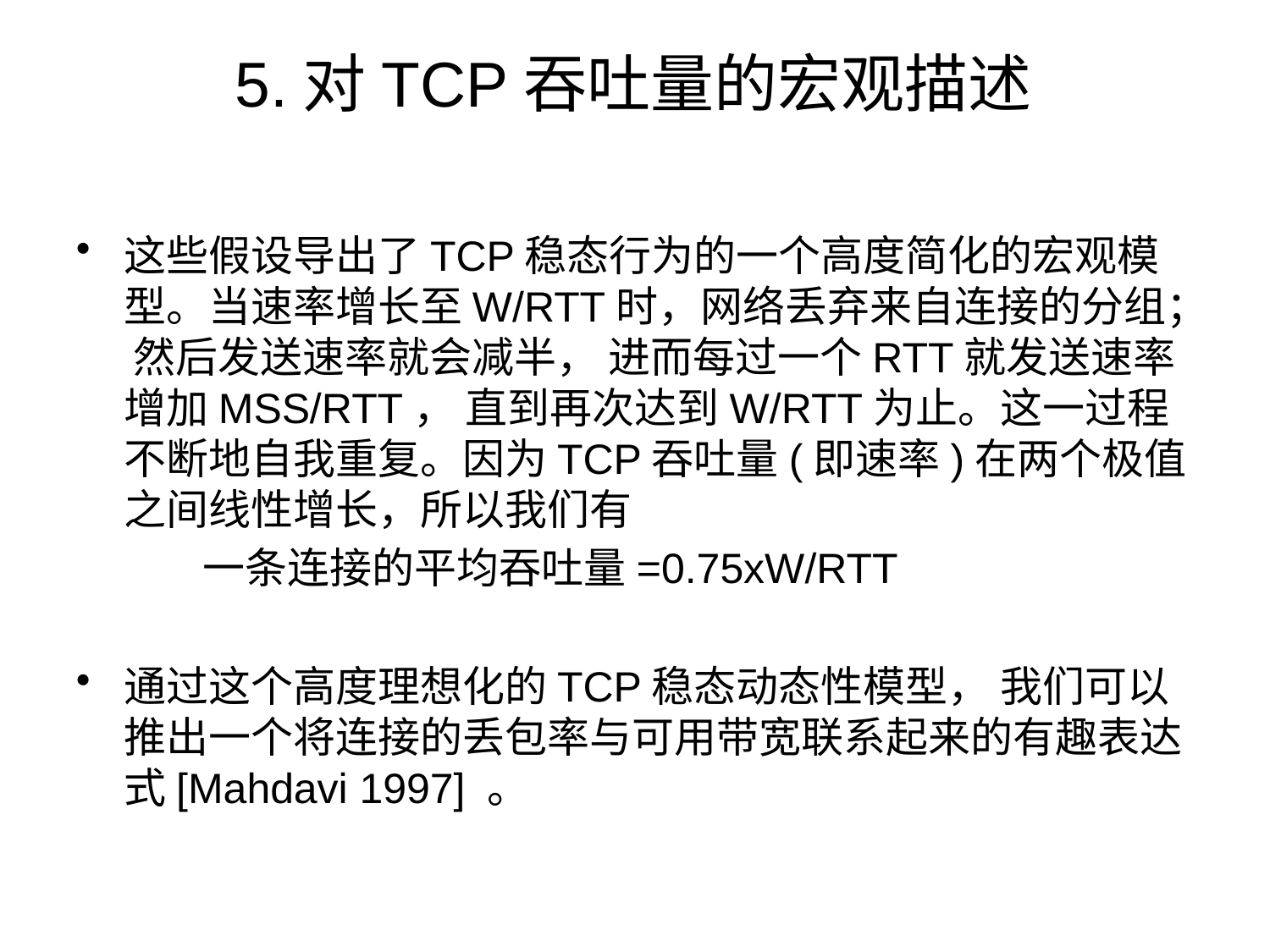

# 5.对TCP吞吐量的宏观描述
这些假设导出了TCP稳态行为的一个高度简化的宏观模型。当速率增长至W/RTT时，网络丢弃来自连接的分组； 然后发送速率就会减半， 进而每过一个RTT就发送速率增加MSS/RTT， 直到再次达到W/RTT为止。这一过程不断地自我重复。因为TCP吞吐量(即速率)在两个极值之间线性增长，所以我们有
	一条连接的平均吞吐量=0.75xW/RTT

通过这个高度理想化的TCP稳态动态性模型， 我们可以推出一个将连接的丢包率与可用带宽联系起来的有趣表达式[Mahdavi 1997] 。